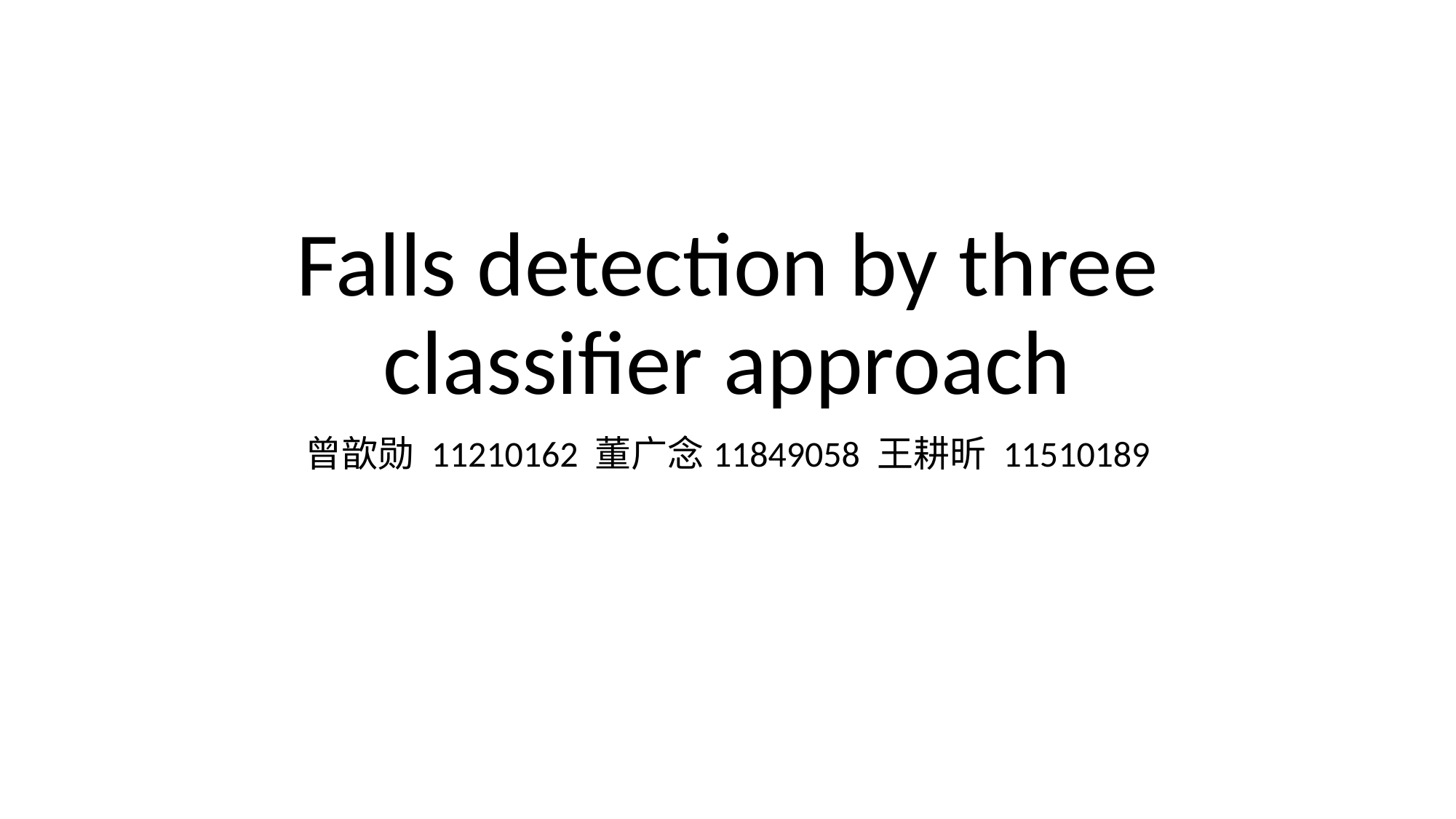

# Falls detection by three classifier approach
曾歆勋 11210162 董广念11849058 王耕昕 11510189